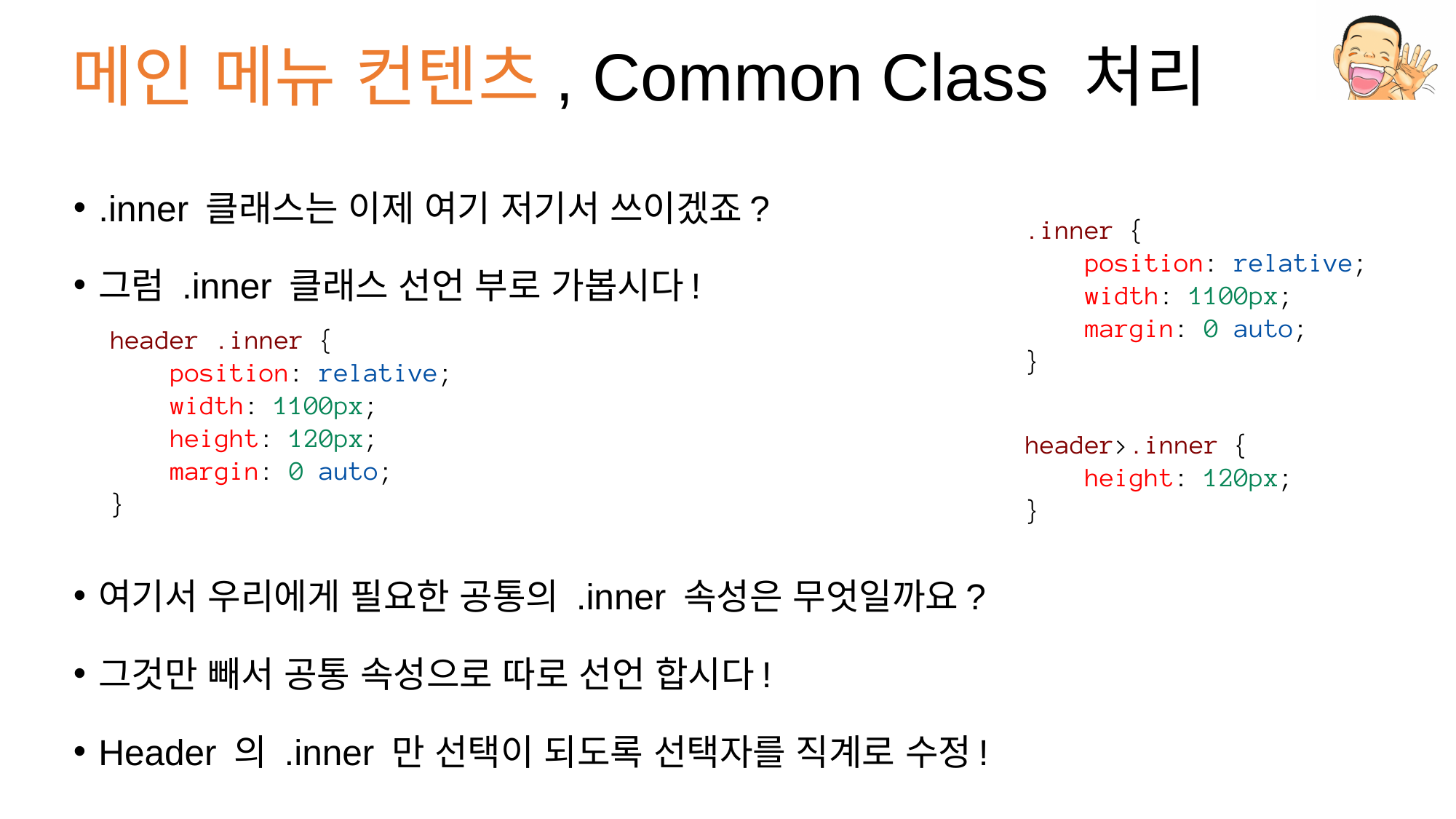

# 메인 메뉴 컨텐츠, Common Class 처리
.inner 클래스는 이제 여기 저기서 쓰이겠죠?
그럼 .inner 클래스 선언 부로 가봅시다!

여기서 우리에게 필요한 공통의 .inner 속성은 무엇일까요?
그것만 빼서 공통 속성으로 따로 선언 합시다!
Header 의 .inner 만 선택이 되도록 선택자를 직계로 수정!

.inner {
    position: relative;
    width: 1100px;
    margin: 0 auto;
}
header .inner {
    position: relative;
    width: 1100px;
    height: 120px;
    margin: 0 auto;
}
header>.inner {
    height: 120px;
}